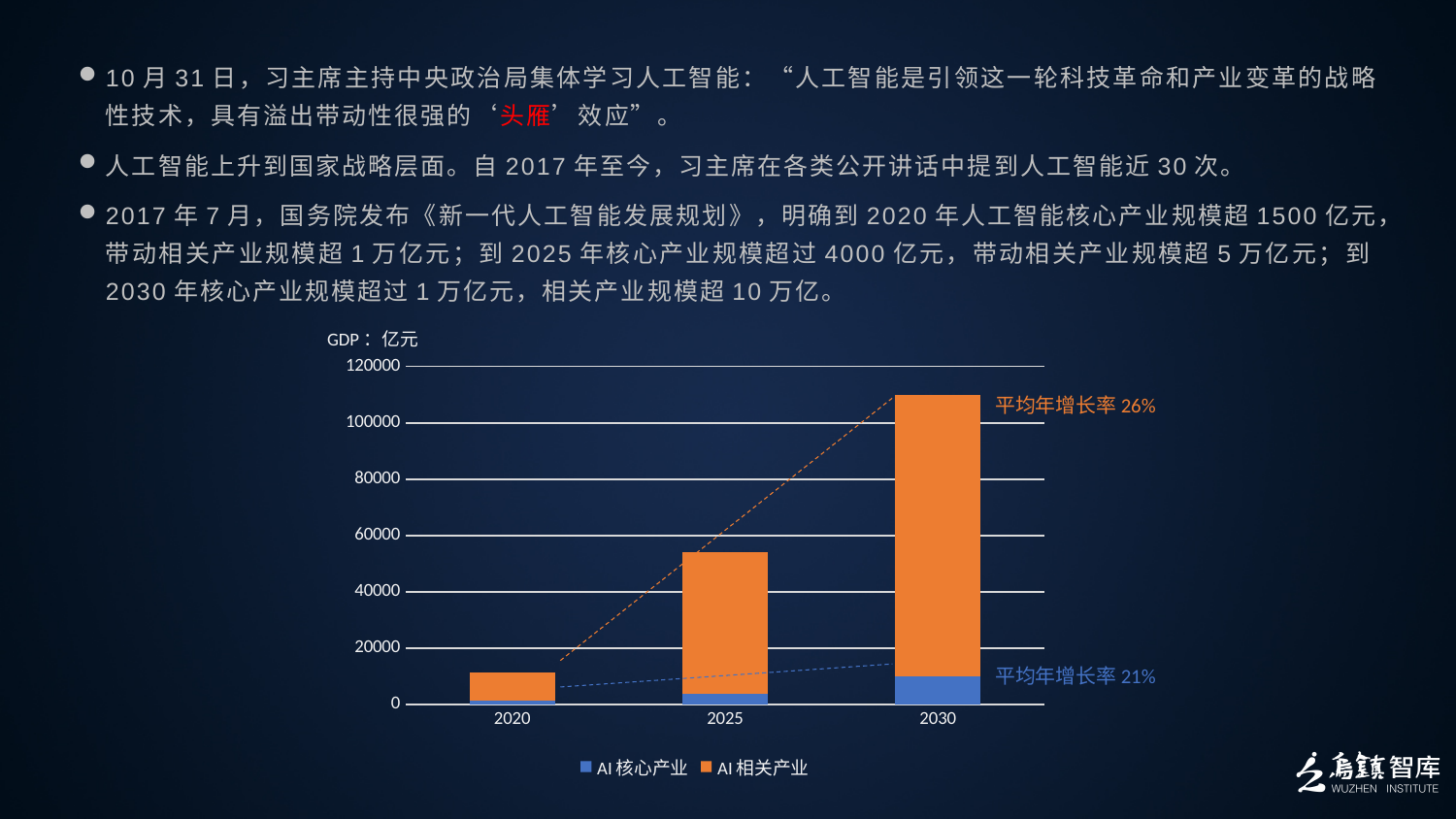

10月31日，习主席主持中央政治局集体学习人工智能：“人工智能是引领这一轮科技革命和产业变革的战略性技术，具有溢出带动性很强的‘头雁’效应”。
人工智能上升到国家战略层面。自2017年至今，习主席在各类公开讲话中提到人工智能近30次。
2017年7月，国务院发布《新一代人工智能发展规划》，明确到2020年人工智能核心产业规模超1500亿元，带动相关产业规模超1万亿元；到2025年核心产业规模超过4000亿元，带动相关产业规模超5万亿元；到2030年核心产业规模超过1万亿元，相关产业规模超10万亿。

GDP：亿元

### Chart

| Category | AI核心产业 | AI相关产业 |
|---|---|---|
| 2020 | 1500.0 | 10000.0 |
| 2025 | 4000.0 | 50000.0 |
| 2030 | 10000.0 | 100000.0 |
平均年增长率26%
平均年增长率21%